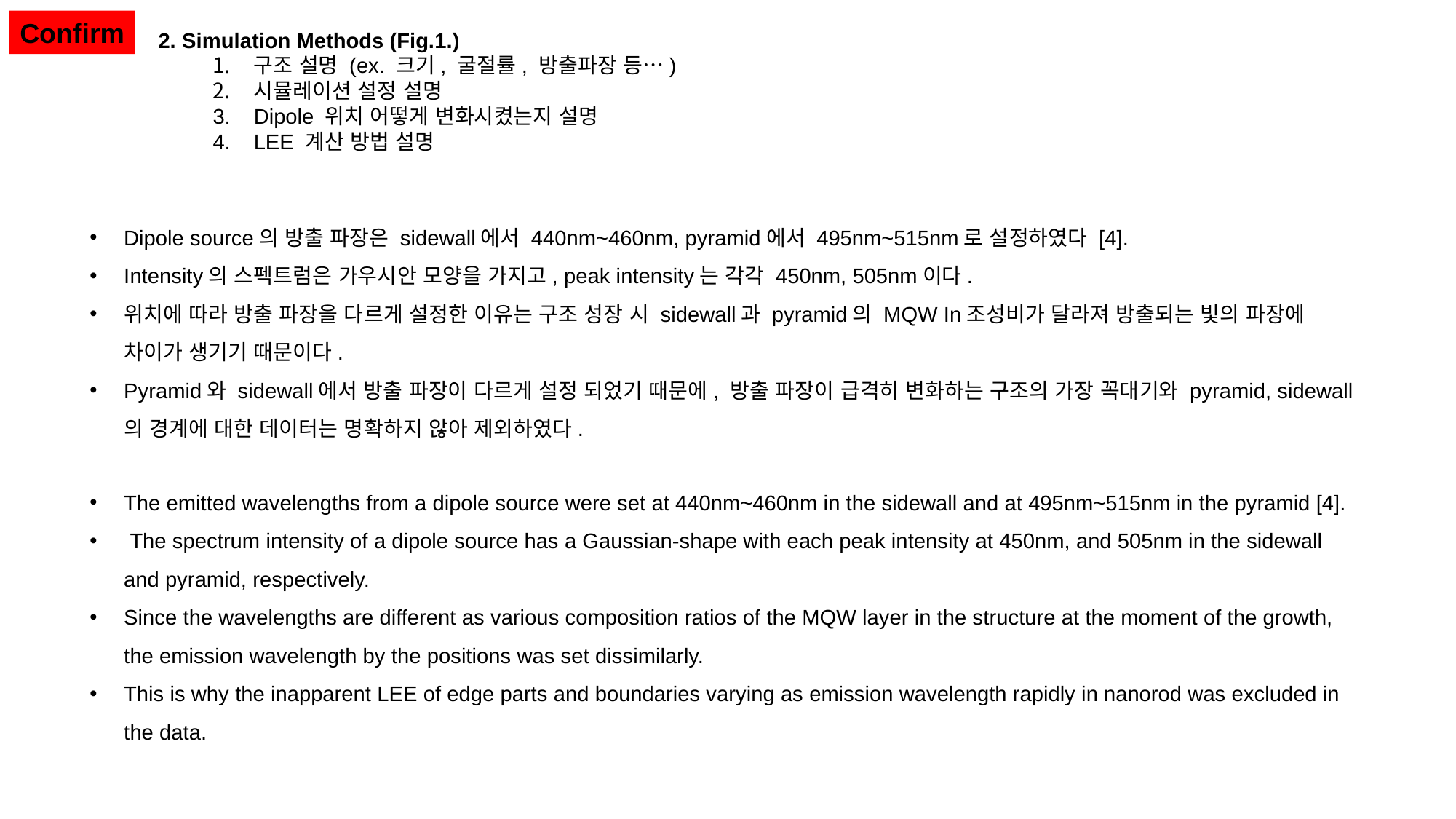

Confirm
2. Simulation Methods (Fig.1.)
구조 설명 (ex. 크기, 굴절률, 방출파장 등…)
시뮬레이션 설정 설명
Dipole 위치 어떻게 변화시켰는지 설명
LEE 계산 방법 설명
Dipole source의 방출 파장은 sidewall에서 440nm~460nm, pyramid에서 495nm~515nm로 설정하였다 [4].
Intensity의 스펙트럼은 가우시안 모양을 가지고, peak intensity는 각각 450nm, 505nm이다.
위치에 따라 방출 파장을 다르게 설정한 이유는 구조 성장 시 sidewall과 pyramid의 MQW In조성비가 달라져 방출되는 빛의 파장에 차이가 생기기 때문이다.
Pyramid와 sidewall에서 방출 파장이 다르게 설정 되었기 때문에, 방출 파장이 급격히 변화하는 구조의 가장 꼭대기와 pyramid, sidewall의 경계에 대한 데이터는 명확하지 않아 제외하였다.

The emitted wavelengths from a dipole source were set at 440nm~460nm in the sidewall and at 495nm~515nm in the pyramid [4].
 The spectrum intensity of a dipole source has a Gaussian-shape with each peak intensity at 450nm, and 505nm in the sidewall and pyramid, respectively.
Since the wavelengths are different as various composition ratios of the MQW layer in the structure at the moment of the growth,  the emission wavelength by the positions was set dissimilarly.
This is why the inapparent LEE of edge parts and boundaries varying as emission wavelength rapidly in nanorod was excluded in the data.